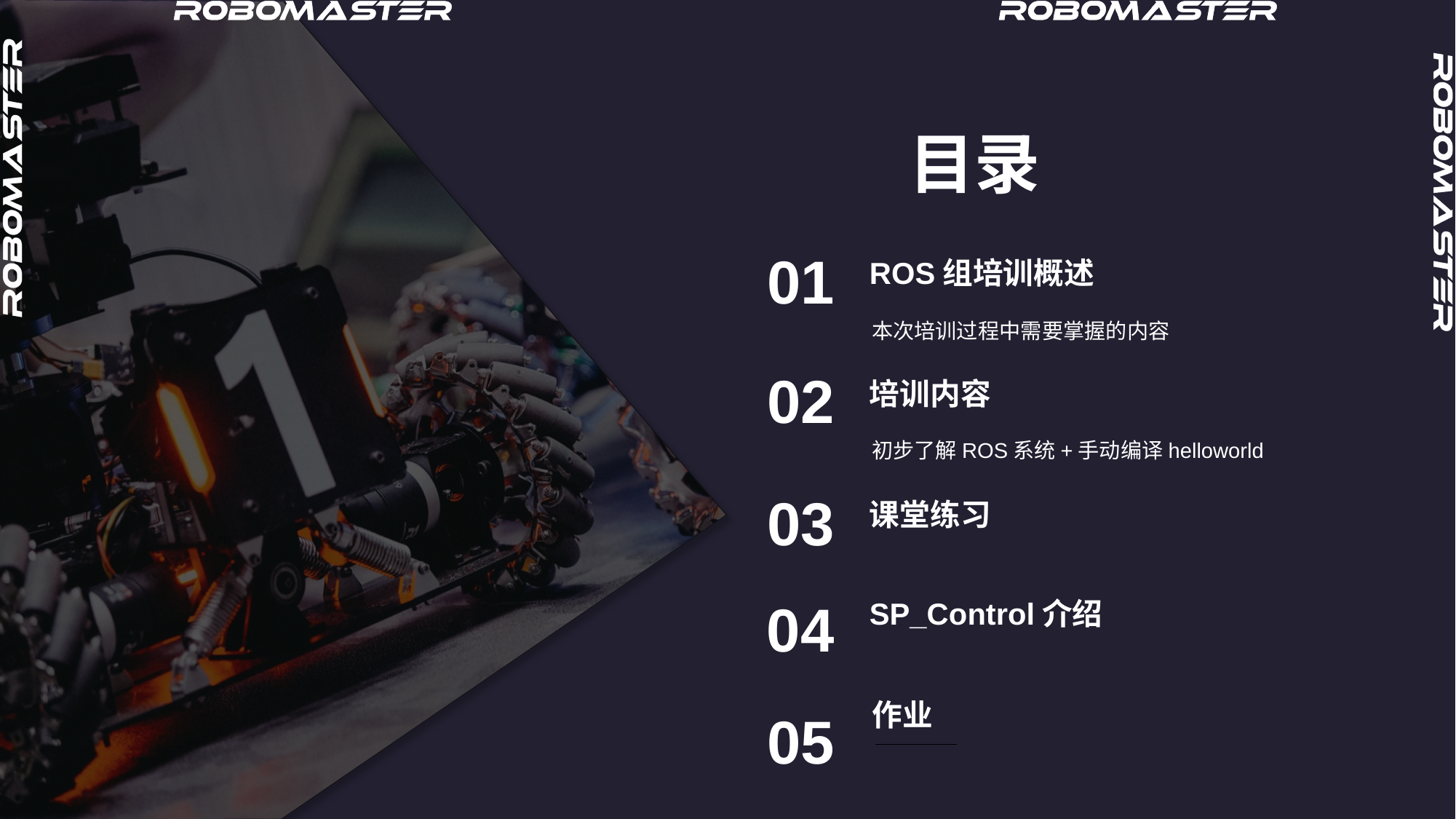

目录
01
ROS组培训概述
本次培训过程中需要掌握的内容
02
培训内容
初步了解ROS系统+手动编译helloworld
03
课堂练习
04
SP_Control介绍
作业
05